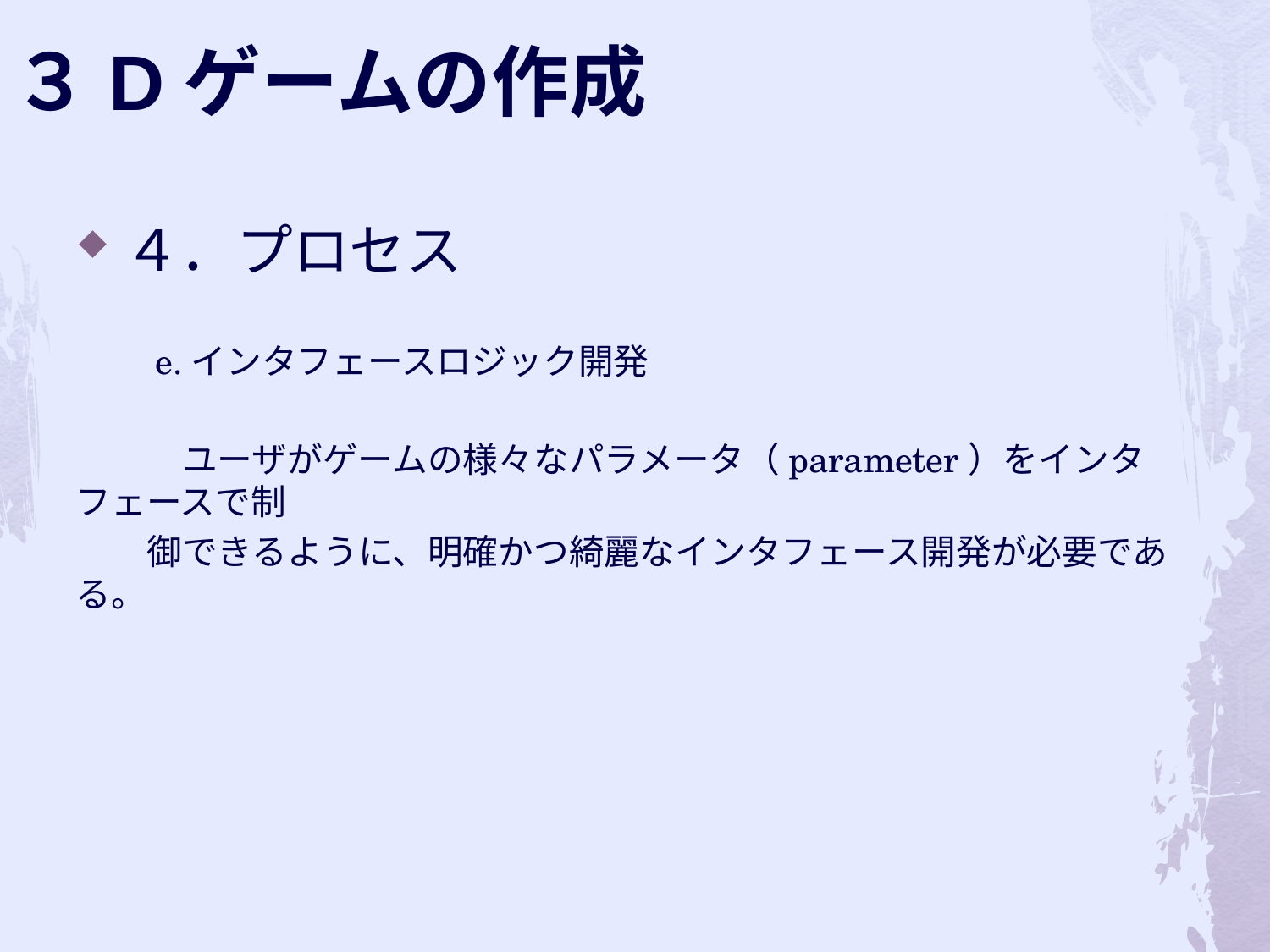

３Dゲームの作成
４．プロセス

　　e.インタフェースロジック開発

　　　ユーザがゲームの様々なパラメータ（parameter）をインタフェースで制
　　御できるように、明確かつ綺麗なインタフェース開発が必要である。